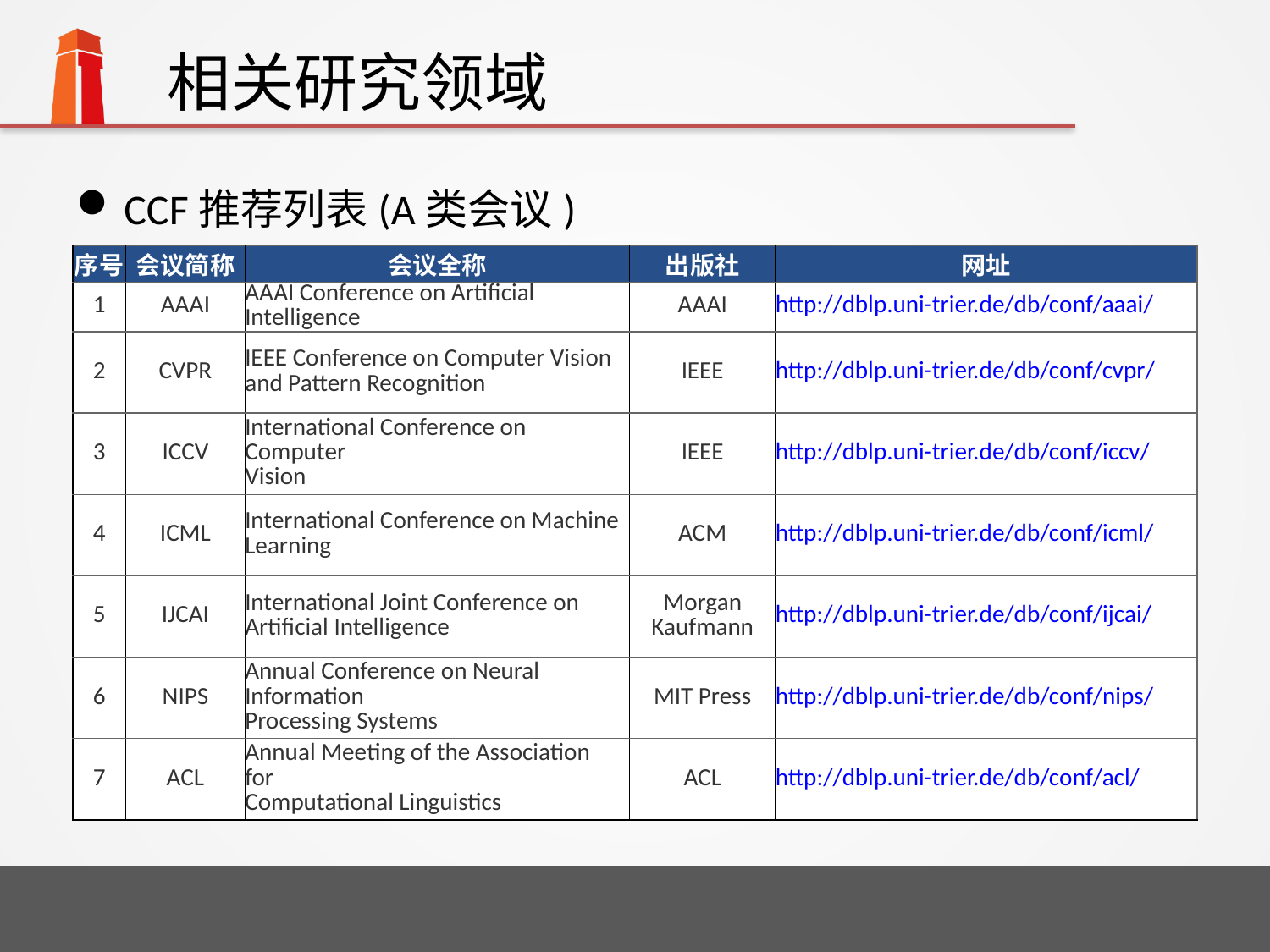

# 相关研究领域
CCF推荐列表(A类会议)

| 序号 | 会议简称 | 会议全称 | 出版社 | 网址 |
| --- | --- | --- | --- | --- |
| 1 | AAAI | AAAI Conference on Artificial Intelligence | AAAI | http://dblp.uni-trier.de/db/conf/aaai/ |
| 2 | CVPR | IEEE Conference on Computer Vision and Pattern Recognition | IEEE | http://dblp.uni-trier.de/db/conf/cvpr/ |
| 3 | ICCV | International Conference on Computer  Vision | IEEE | http://dblp.uni-trier.de/db/conf/iccv/ |
| 4 | ICML | International Conference on Machine  Learning | ACM | http://dblp.uni-trier.de/db/conf/icml/ |
| 5 | IJCAI | International Joint Conference on  Artificial Intelligence | Morgan Kaufmann | http://dblp.uni-trier.de/db/conf/ijcai/ |
| 6 | NIPS | Annual Conference on Neural Information Processing Systems | MIT Press | http://dblp.uni-trier.de/db/conf/nips/ |
| 7 | ACL | Annual Meeting of the Association for  Computational Linguistics | ACL | http://dblp.uni-trier.de/db/conf/acl/ |